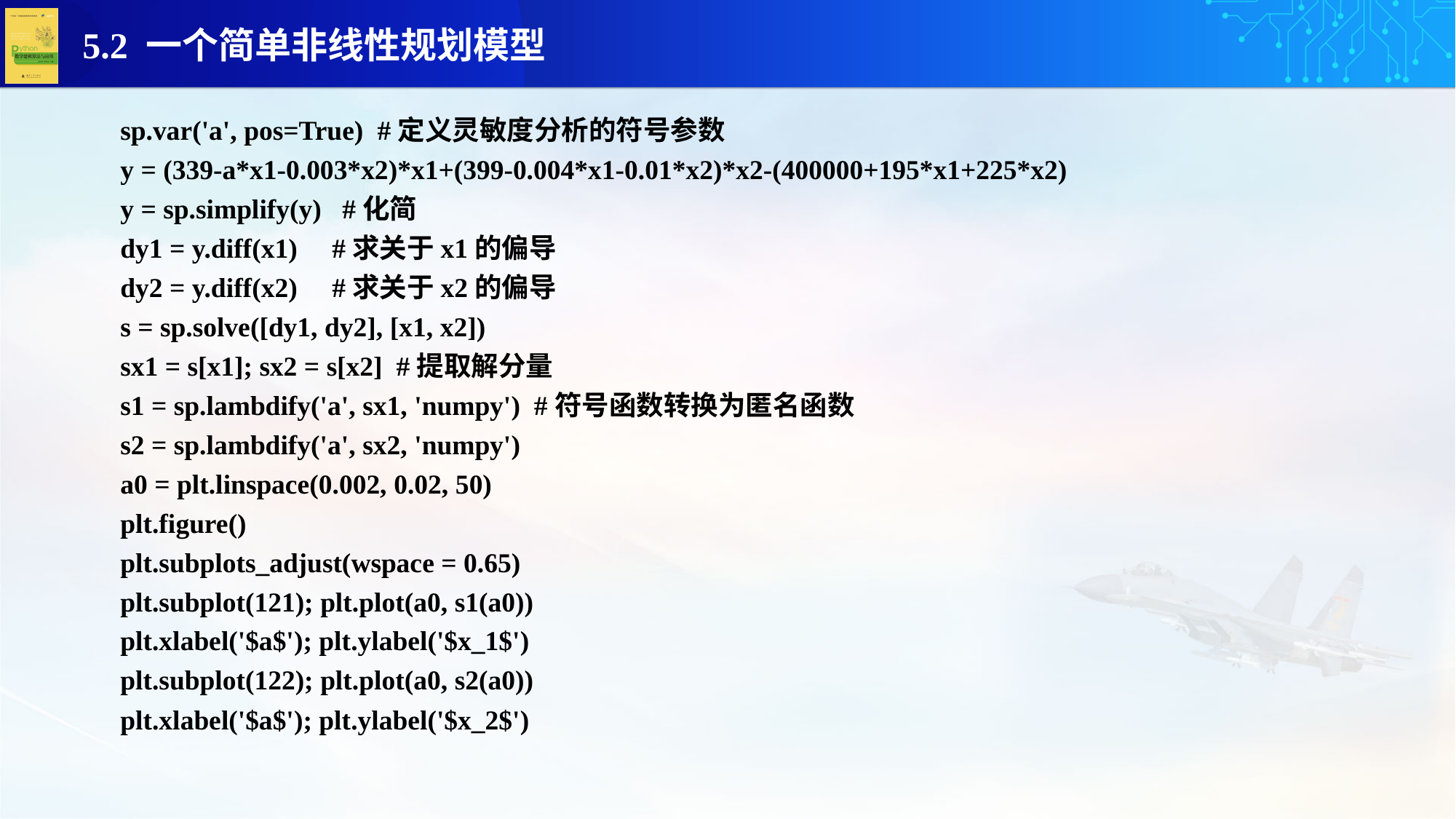

sp.var('a', pos=True)  #定义灵敏度分析的符号参数
y = (339-a*x1-0.003*x2)*x1+(399-0.004*x1-0.01*x2)*x2-(400000+195*x1+225*x2)
y = sp.simplify(y)   #化简
dy1 = y.diff(x1)     #求关于x1的偏导
dy2 = y.diff(x2)     #求关于x2的偏导
s = sp.solve([dy1, dy2], [x1, x2])
sx1 = s[x1]; sx2 = s[x2]  #提取解分量
s1 = sp.lambdify('a', sx1, 'numpy')  #符号函数转换为匿名函数
s2 = sp.lambdify('a', sx2, 'numpy')
a0 = plt.linspace(0.002, 0.02, 50)
plt.figure()
plt.subplots_adjust(wspace = 0.65)
plt.subplot(121); plt.plot(a0, s1(a0))
plt.xlabel('$a$'); plt.ylabel('$x_1$')
plt.subplot(122); plt.plot(a0, s2(a0))
plt.xlabel('$a$'); plt.ylabel('$x_2$')